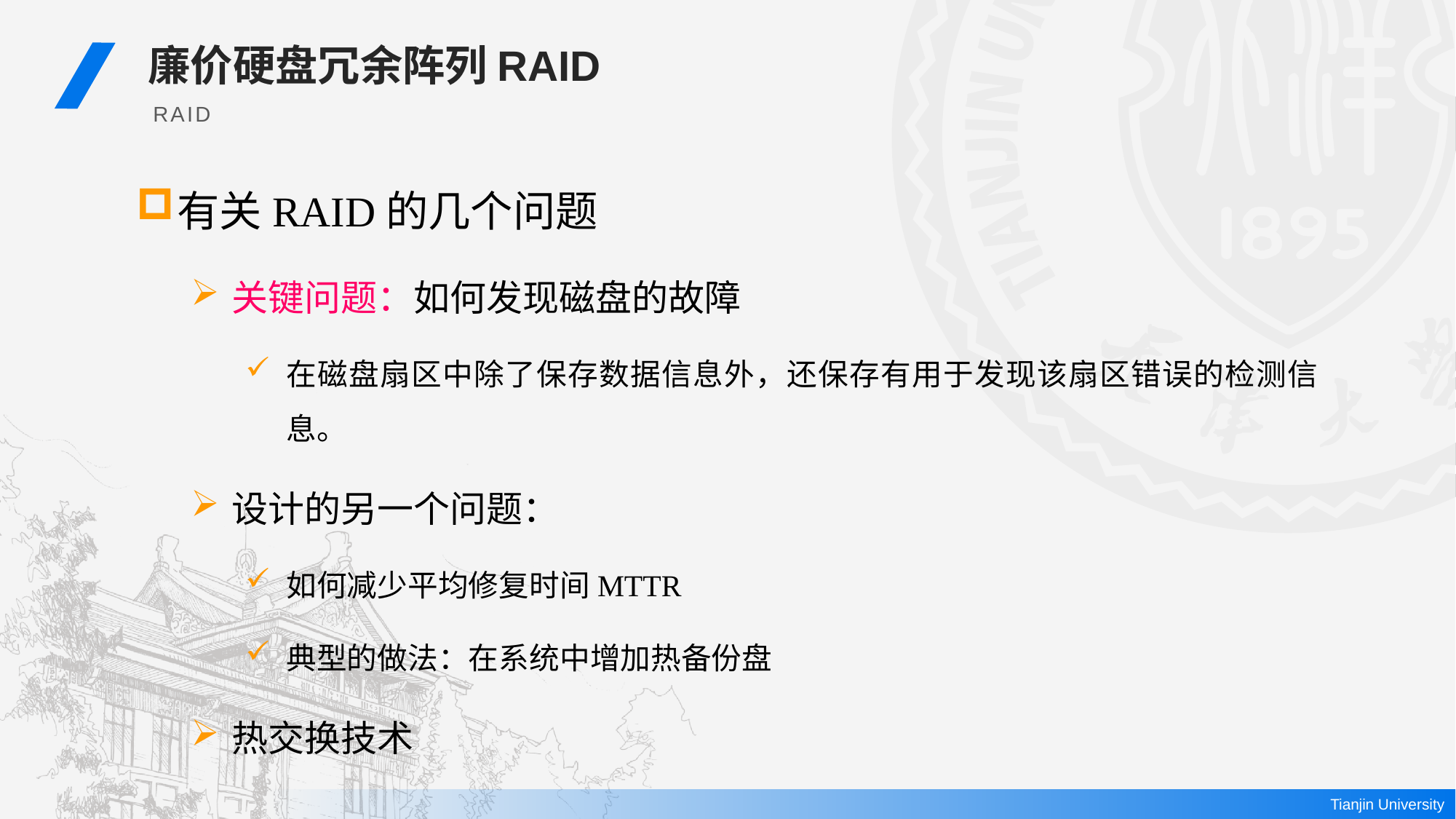

廉价硬盘冗余阵列RAID
RAID
有关RAID的几个问题
关键问题：如何发现磁盘的故障
在磁盘扇区中除了保存数据信息外，还保存有用于发现该扇区错误的检测信息。
设计的另一个问题：
如何减少平均修复时间MTTR
典型的做法：在系统中增加热备份盘
热交换技术